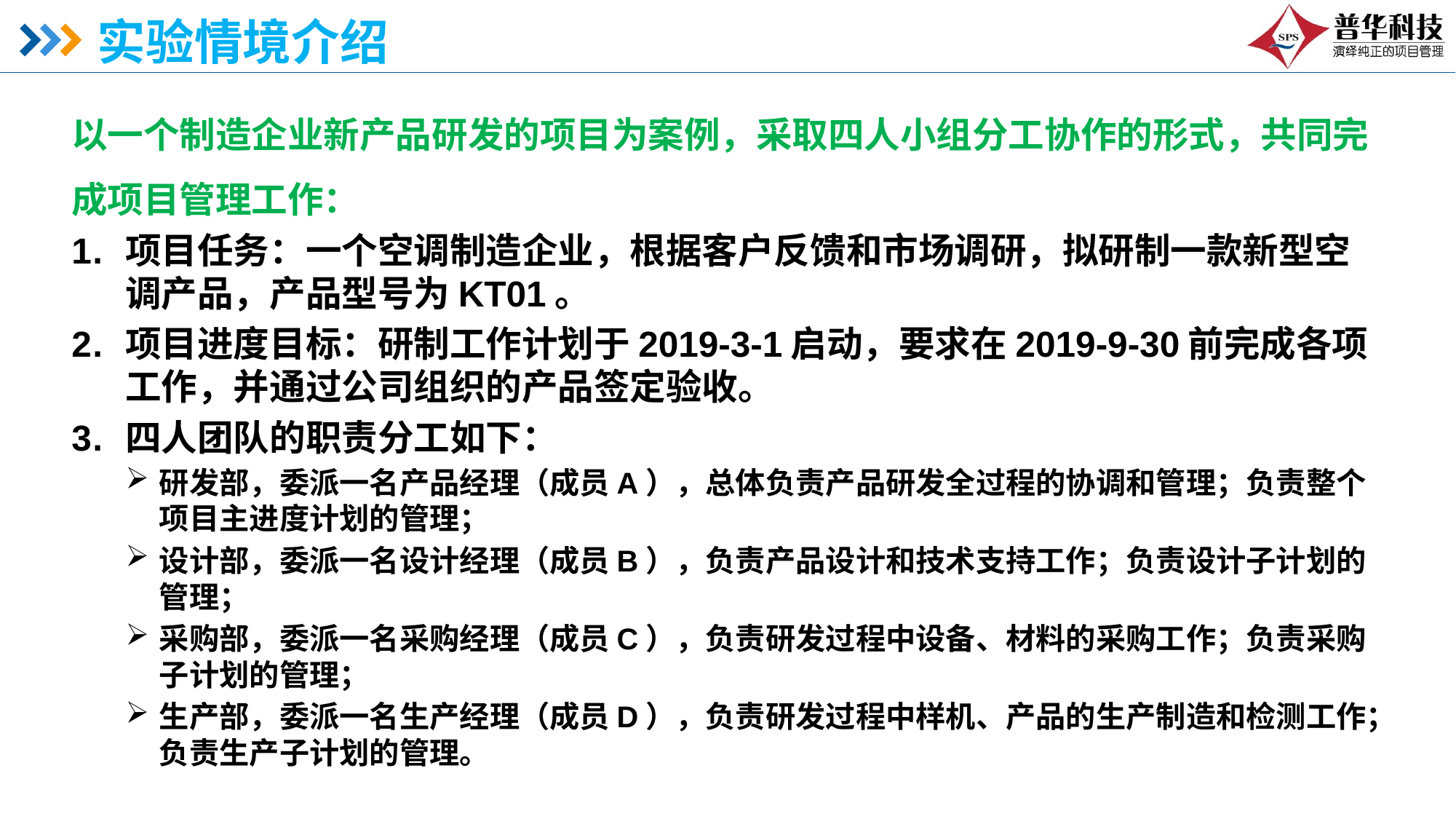

# 实验情境介绍
以一个制造企业新产品研发的项目为案例，采取四人小组分工协作的形式，共同完成项目管理工作：
项目任务：一个空调制造企业，根据客户反馈和市场调研，拟研制一款新型空调产品，产品型号为KT01。
项目进度目标：研制工作计划于2019-3-1启动，要求在2019-9-30前完成各项工作，并通过公司组织的产品签定验收。
四人团队的职责分工如下：
研发部，委派一名产品经理（成员A），总体负责产品研发全过程的协调和管理；负责整个项目主进度计划的管理；
设计部，委派一名设计经理（成员B），负责产品设计和技术支持工作；负责设计子计划的管理；
采购部，委派一名采购经理（成员C），负责研发过程中设备、材料的采购工作；负责采购子计划的管理；
生产部，委派一名生产经理（成员D），负责研发过程中样机、产品的生产制造和检测工作；负责生产子计划的管理。